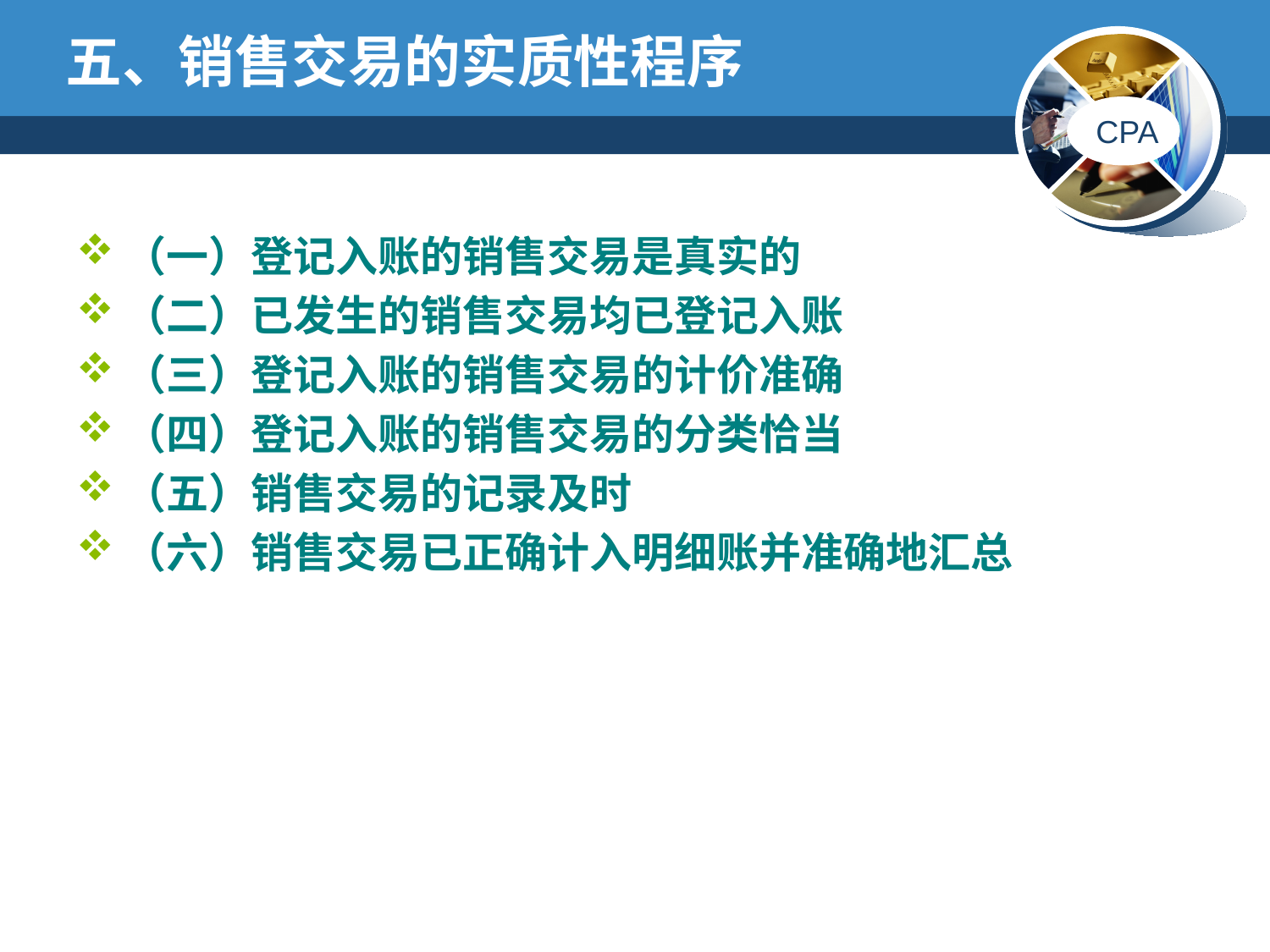

# 五、销售交易的实质性程序

（一）登记入账的销售交易是真实的
（二）已发生的销售交易均已登记入账
（三）登记入账的销售交易的计价准确
（四）登记入账的销售交易的分类恰当
（五）销售交易的记录及时
（六）销售交易已正确计入明细账并准确地汇总